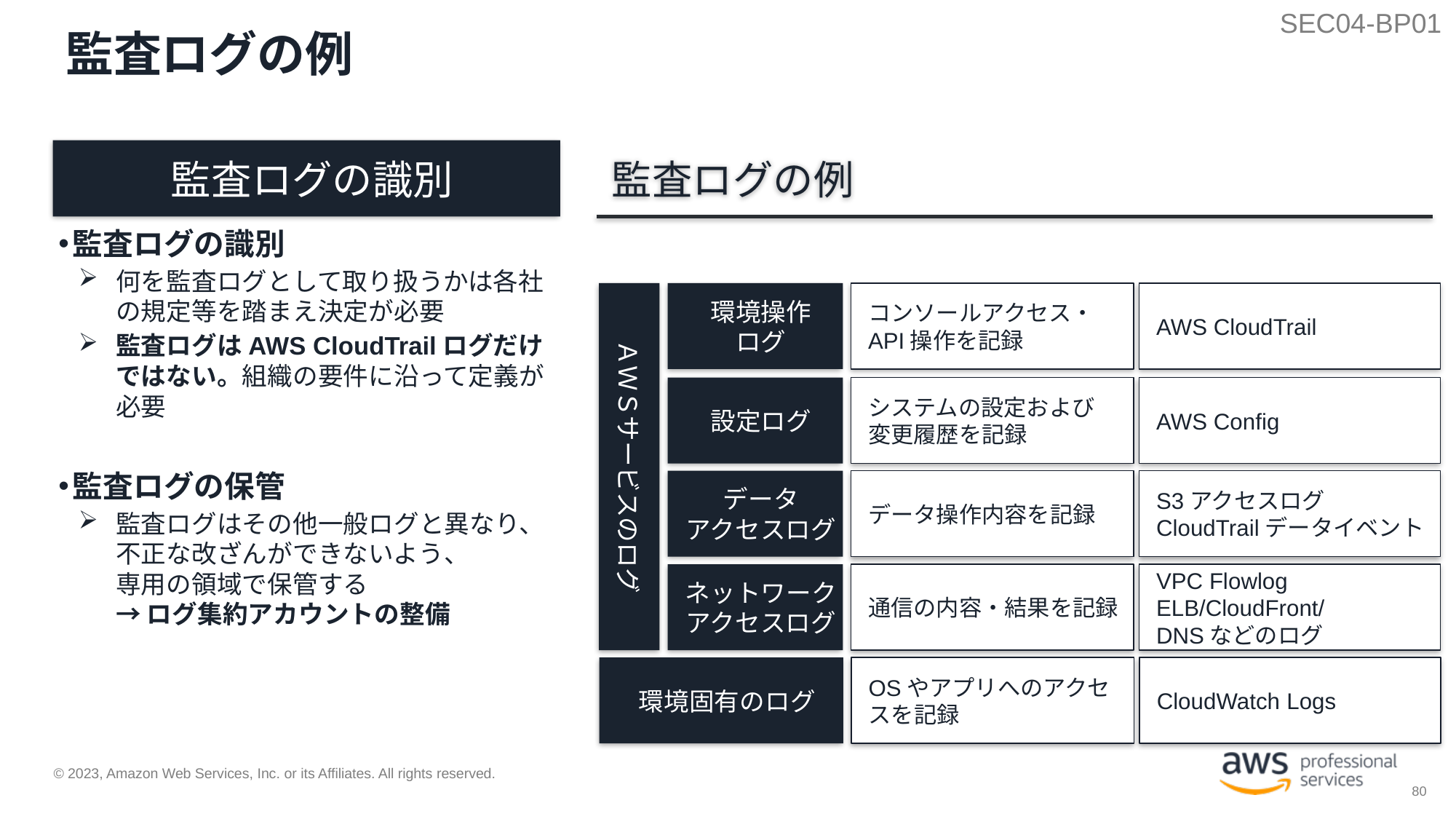

SEC04-BP01
# 監査ログの例

監査ログの識別
監査ログの例
監査ログの識別
何を監査ログとして取り扱うかは各社の規定等を踏まえ決定が必要
監査ログはAWS CloudTrailログだけではない。組織の要件に沿って定義が必要

監査ログの保管
監査ログはその他一般ログと異なり、不正な改ざんができないよう、
専用の領域で保管する
→ ログ集約アカウントの整備
ＡＷＳサービスのログ
環境操作
ログ
コンソールアクセス・API操作を記録
AWS CloudTrail
設定ログ
システムの設定および
変更履歴を記録
AWS Config
データ
アクセスログ
データ操作内容を記録
S3アクセスログ
CloudTrailデータイベント
ネットワーク
アクセスログ
通信の内容・結果を記録
VPC Flowlog
ELB/CloudFront/
DNSなどのログ
環境固有のログ
OSやアプリへのアクセスを記録
CloudWatch Logs